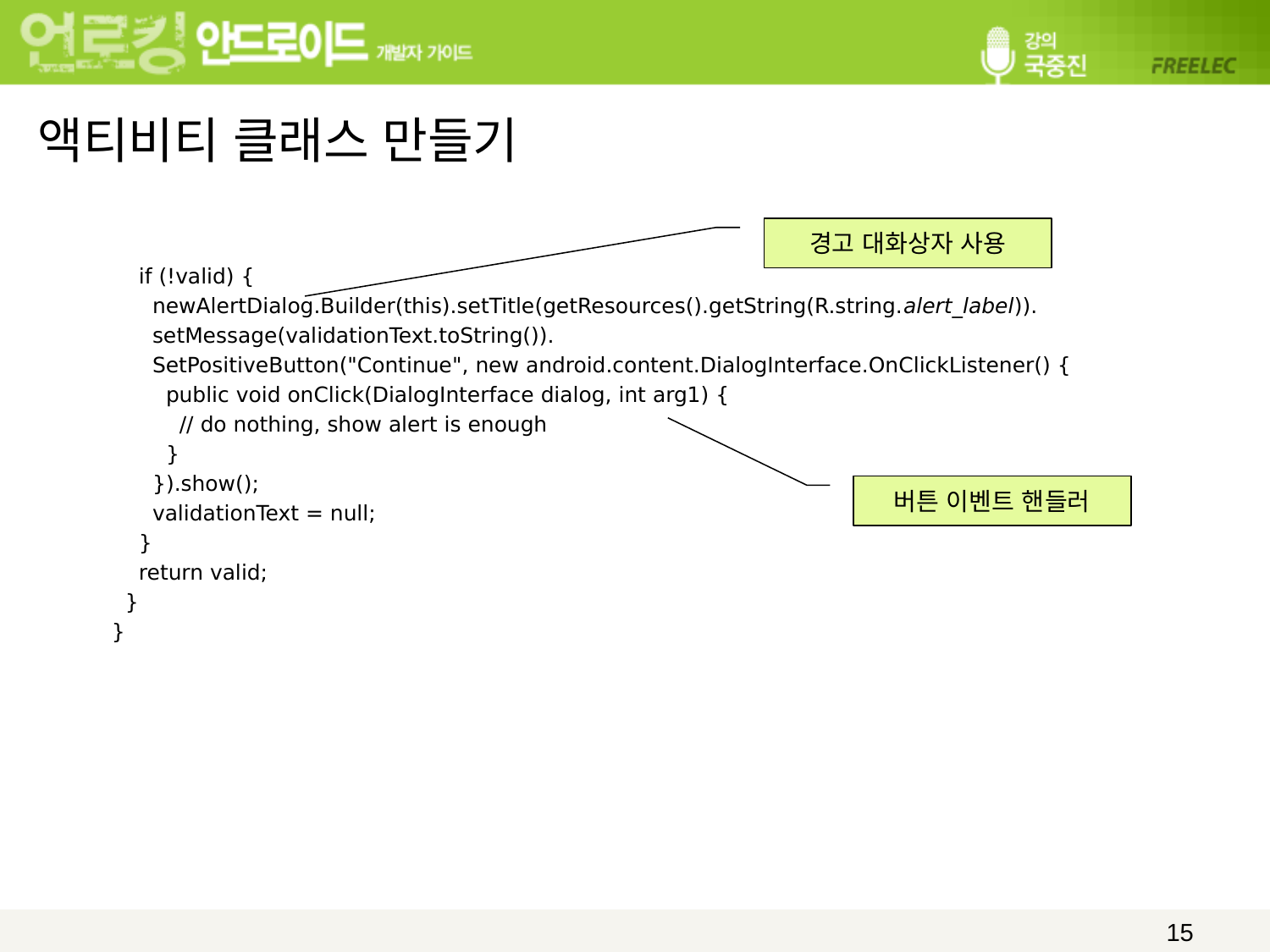

# 액티비티 클래스 만들기
경고 대화상자 사용
    if (!valid) {
      newAlertDialog.Builder(this).setTitle(getResources().getString(R.string.alert_label)).
      setMessage(validationText.toString()).
      SetPositiveButton("Continue", new android.content.DialogInterface.OnClickListener() {
        public void onClick(DialogInterface dialog, int arg1) {
          // do nothing, show alert is enough
        }
      }).show();
      validationText = null;
    }
    return valid;
  }
}
버튼 이벤트 핸들러
15